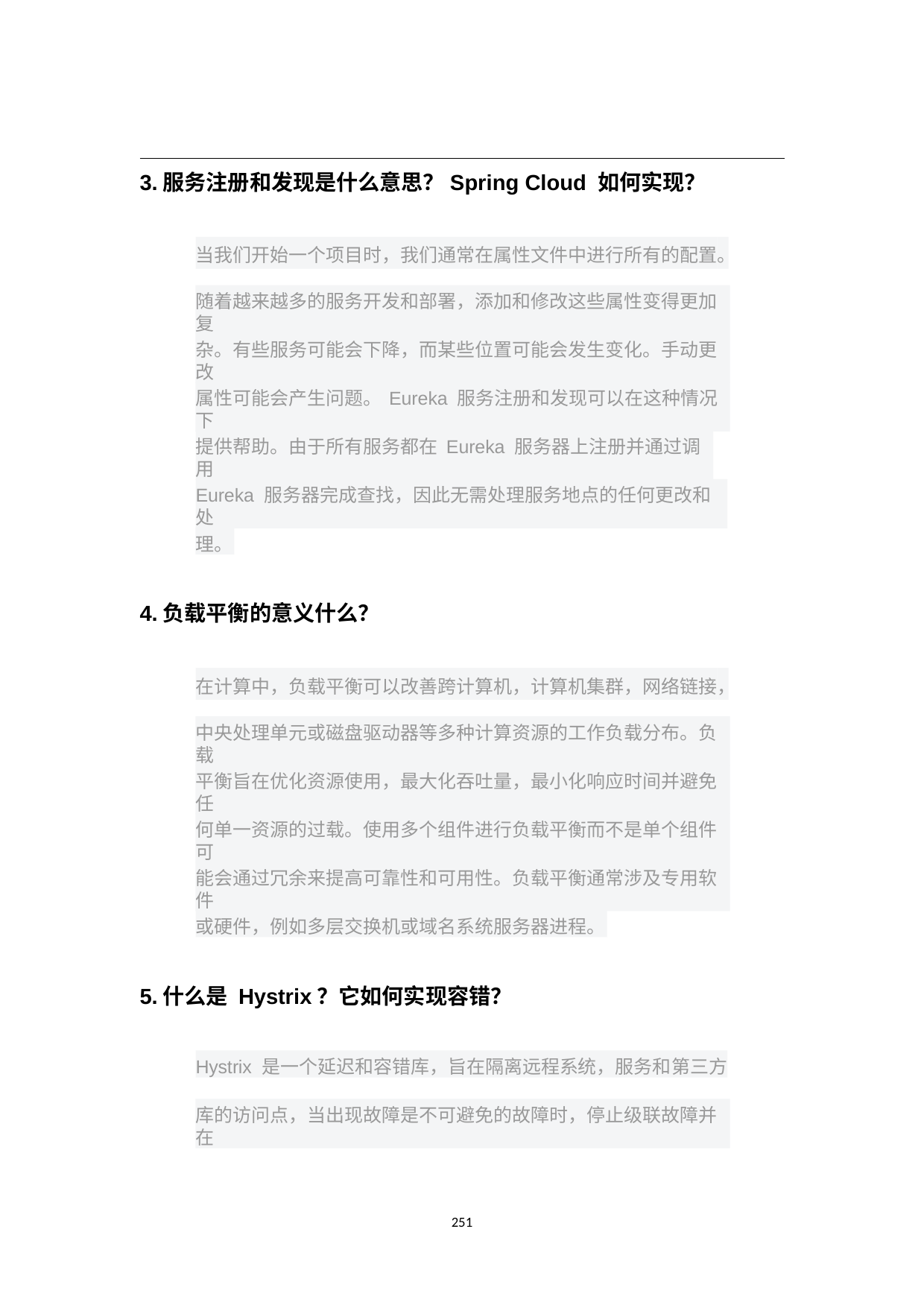

3.服务注册和发现是什么意思？Spring Cloud 如何实现？

当我们开始一个项目时，我们通常在属性文件中进行所有的配置。

随着越来越多的服务开发和部署，添加和修改这些属性变得更加复
杂。有些服务可能会下降，而某些位置可能会发生变化。手动更改
属性可能会产生问题。Eureka 服务注册和发现可以在这种情况下
提供帮助。由于所有服务都在 Eureka 服务器上注册并通过调用
Eureka 服务器完成查找，因此无需处理服务地点的任何更改和处
理。
4.负载平衡的意义什么？

在计算中，负载平衡可以改善跨计算机，计算机集群，网络链接，

中央处理单元或磁盘驱动器等多种计算资源的工作负载分布。负载
平衡旨在优化资源使用，最大化吞吐量，最小化响应时间并避免任
何单一资源的过载。使用多个组件进行负载平衡而不是单个组件可
能会通过冗余来提高可靠性和可用性。负载平衡通常涉及专用软件
或硬件，例如多层交换机或域名系统服务器进程。
5.什么是 Hystrix？它如何实现容错？
Hystrix 是一个延迟和容错库，旨在隔离远程系统，服务和第三方
库的访问点，当出现故障是不可避免的故障时，停止级联故障并在
251